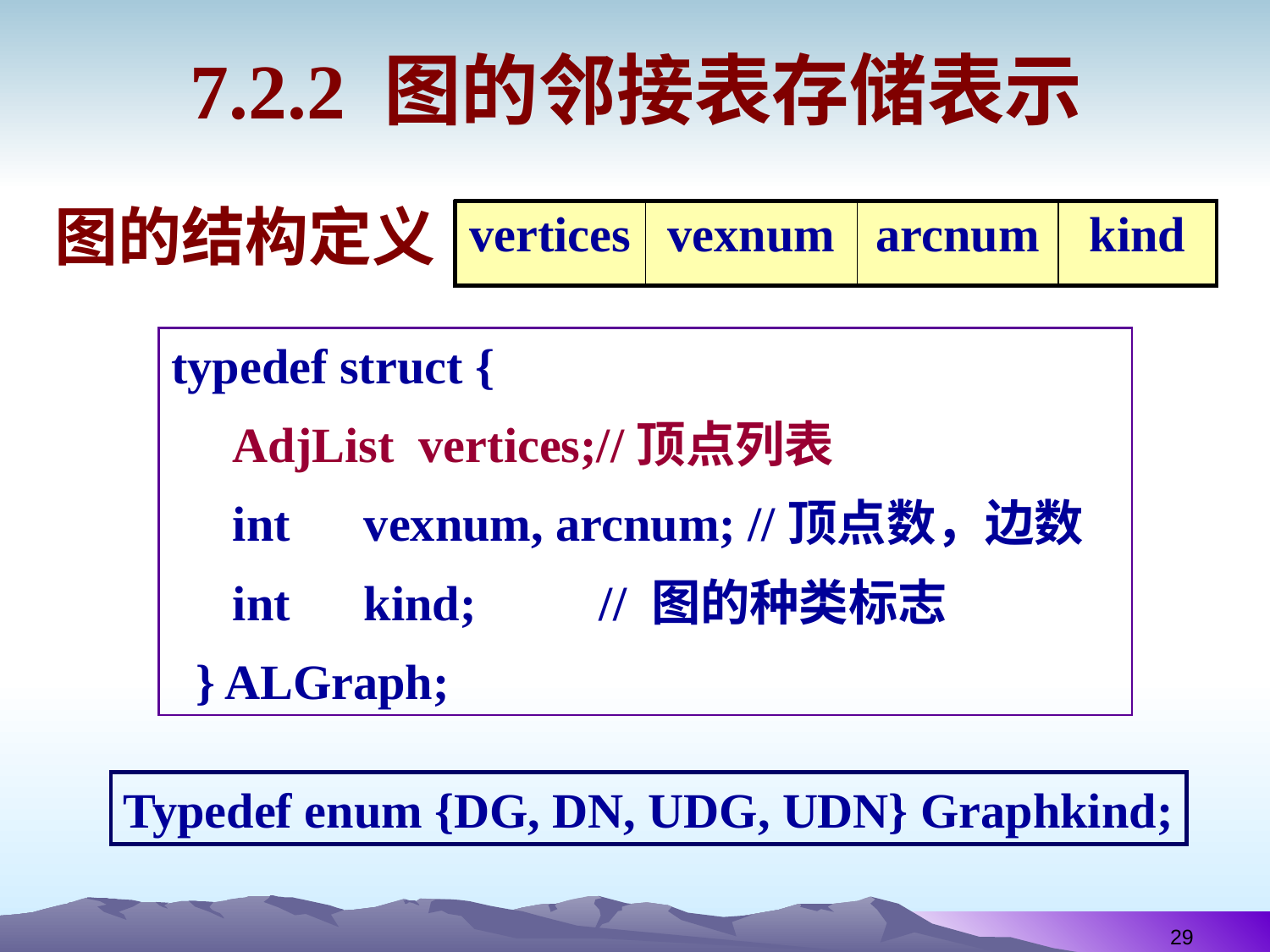

# 7.2.2 图的邻接表存储表示
图的结构定义
| vertices | vexnum | arcnum | kind |
| --- | --- | --- | --- |
typedef struct {
     AdjList  vertices;//顶点列表
     int      vexnum, arcnum; //顶点数，边数
     int      kind;          // 图的种类标志
  } ALGraph;
Typedef enum {DG, DN, UDG, UDN} Graphkind;
29